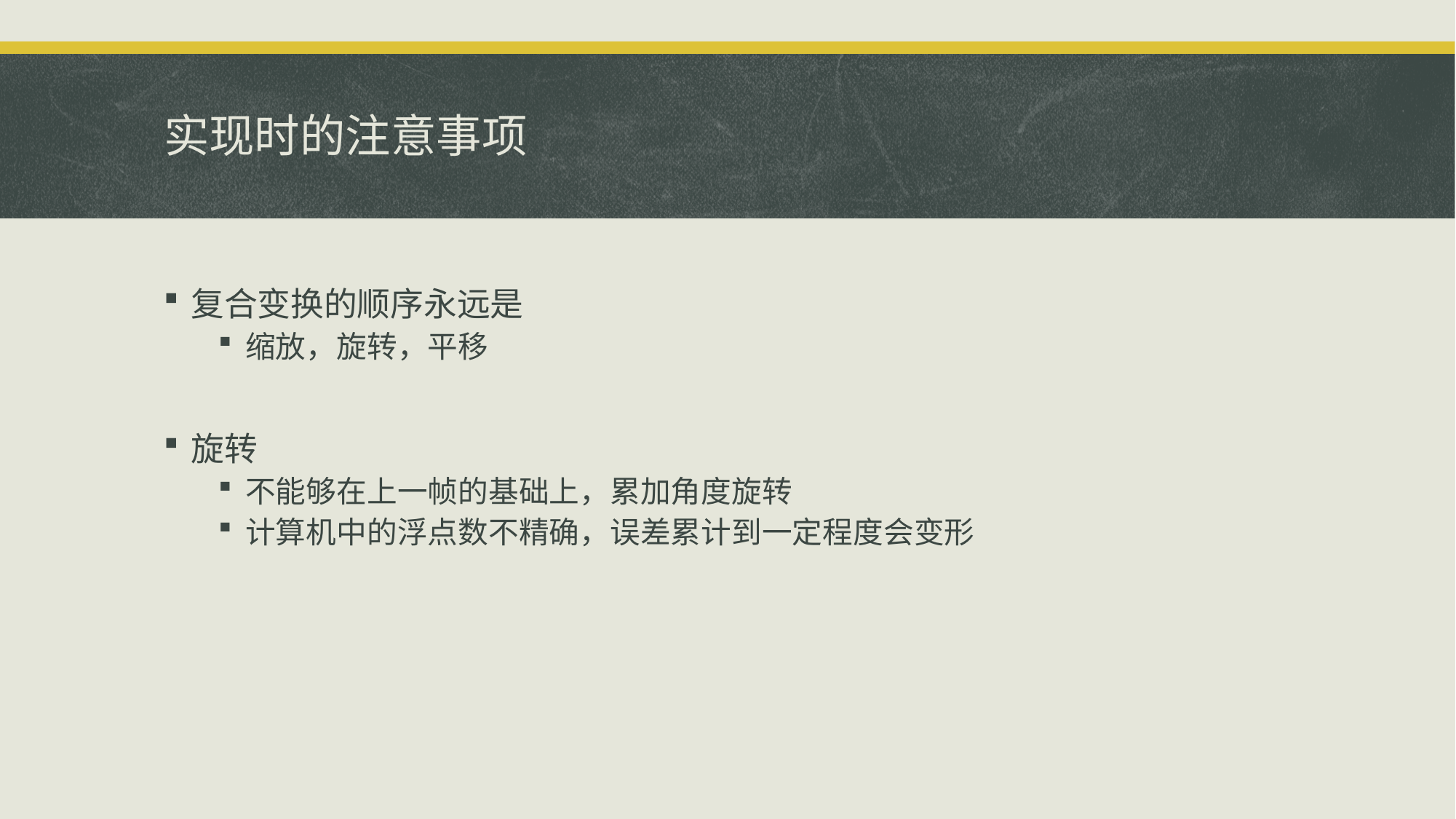

# 实现时的注意事项
复合变换的顺序永远是
缩放，旋转，平移

旋转
不能够在上一帧的基础上，累加角度旋转
计算机中的浮点数不精确，误差累计到一定程度会变形